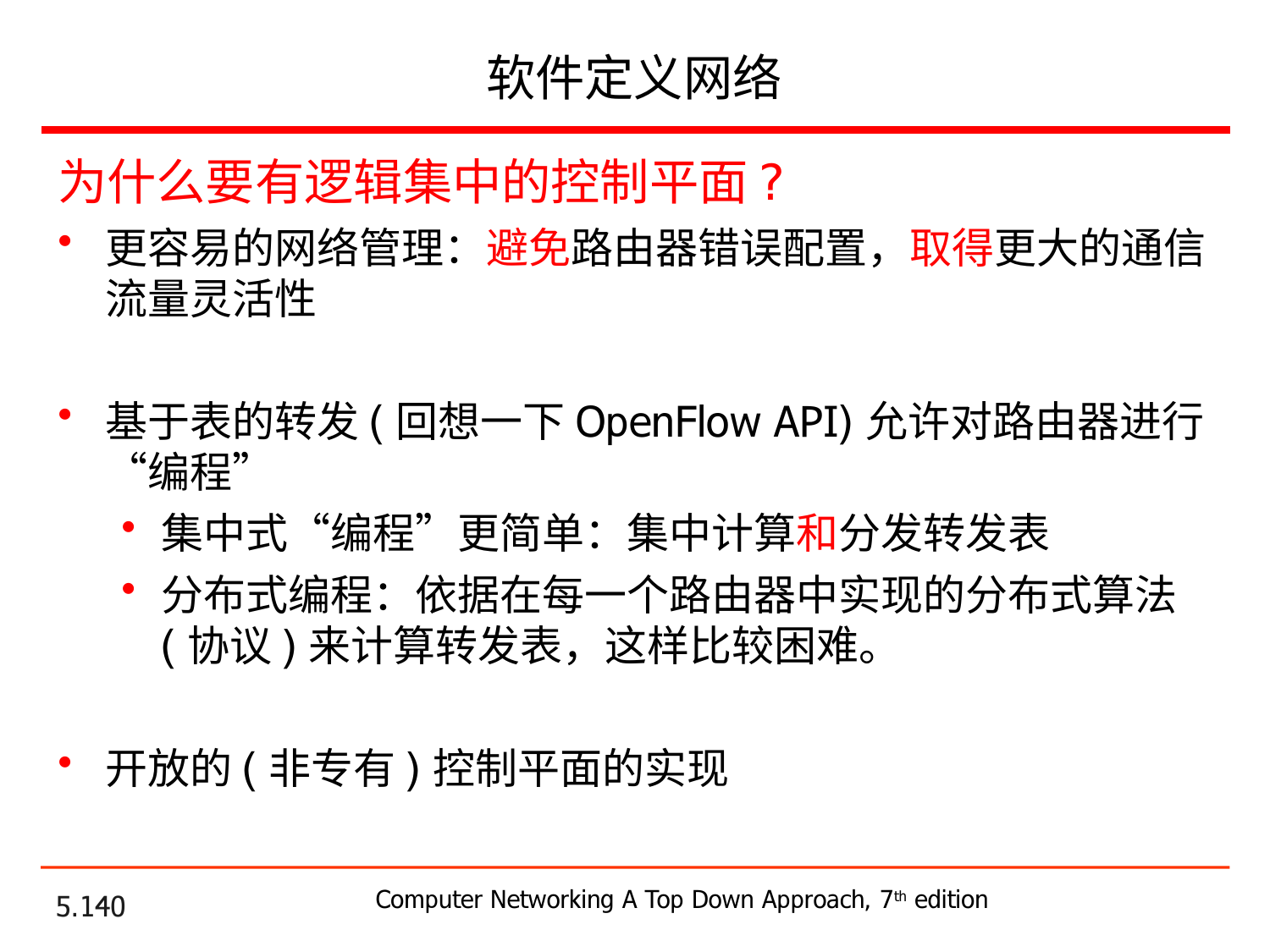

# 软件定义网络
为什么要有逻辑集中的控制平面?
更容易的网络管理：避免路由器错误配置，取得更大的通信流量灵活性

基于表的转发(回想一下OpenFlow API)允许对路由器进行“编程”
集中式“编程”更简单：集中计算和分发转发表
分布式编程：依据在每一个路由器中实现的分布式算法(协议)来计算转发表，这样比较困难。

开放的(非专有)控制平面的实现